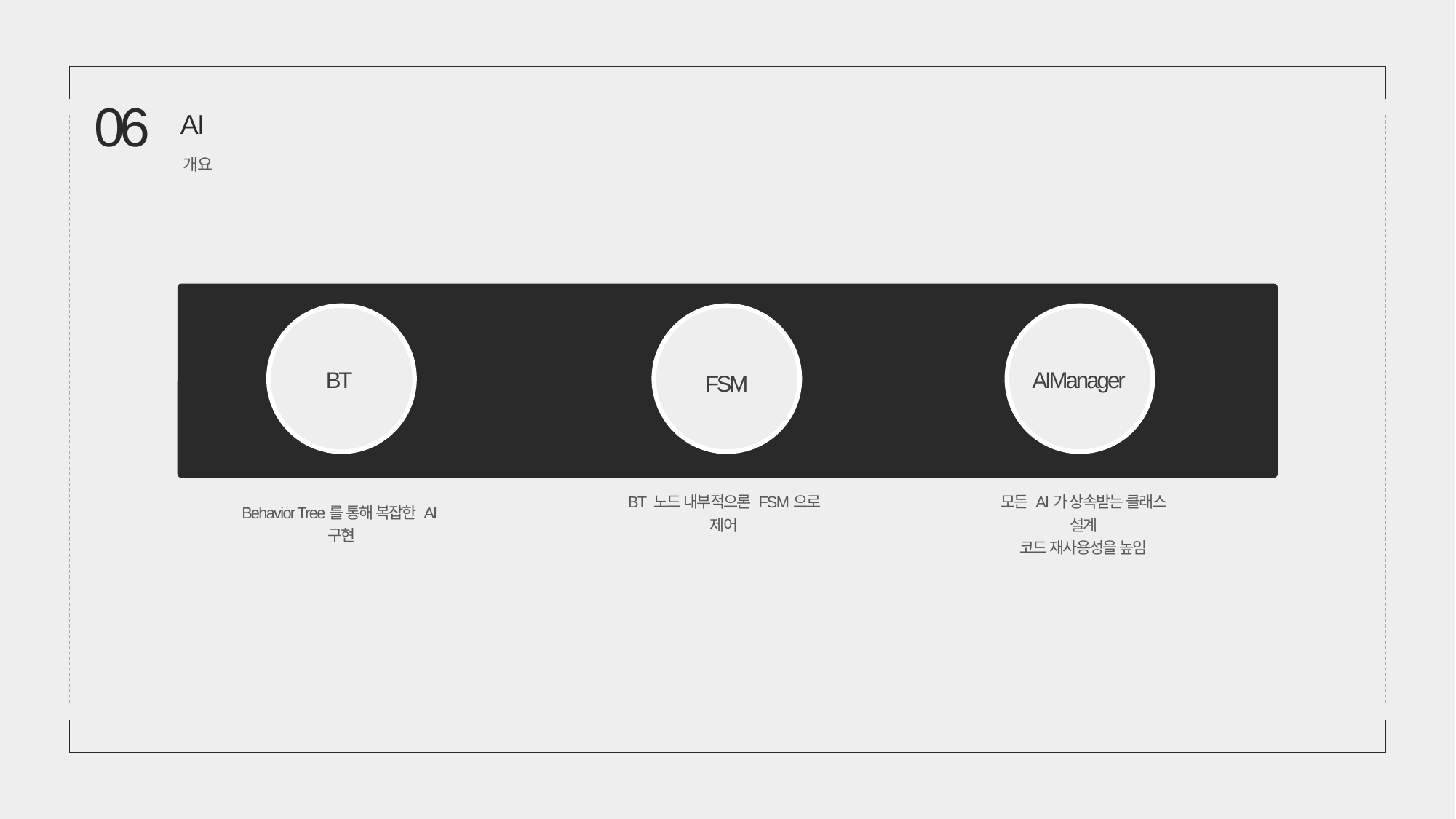

06
AI
개요

BT
Behavior Tree를 통해 복잡한 AI구현

FSM
BT 노드 내부적으론 FSM으로 제어

AIManager
모든 AI가 상속받는 클래스 설계
코드 재사용성을 높임